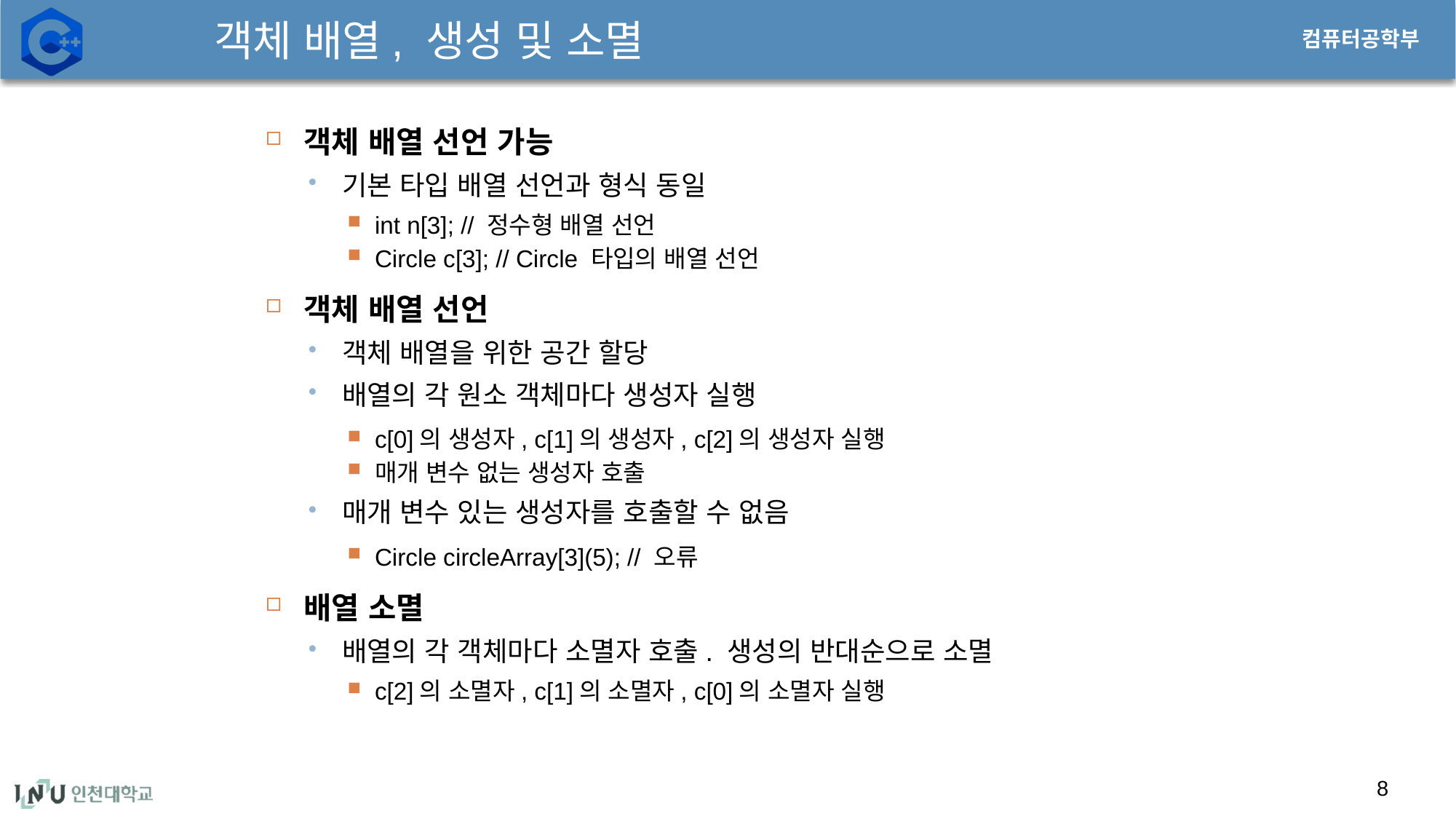

# 객체 배열, 생성 및 소멸
객체 배열 선언 가능
기본 타입 배열 선언과 형식 동일
int n[3]; // 정수형 배열 선언
Circle c[3]; // Circle 타입의 배열 선언
객체 배열 선언
객체 배열을 위한 공간 할당
배열의 각 원소 객체마다 생성자 실행
c[0]의 생성자, c[1]의 생성자, c[2]의 생성자 실행
매개 변수 없는 생성자 호출
매개 변수 있는 생성자를 호출할 수 없음
Circle circleArray[3](5); // 오류
배열 소멸
배열의 각 객체마다 소멸자 호출. 생성의 반대순으로 소멸
c[2]의 소멸자, c[1]의 소멸자, c[0]의 소멸자 실행

8